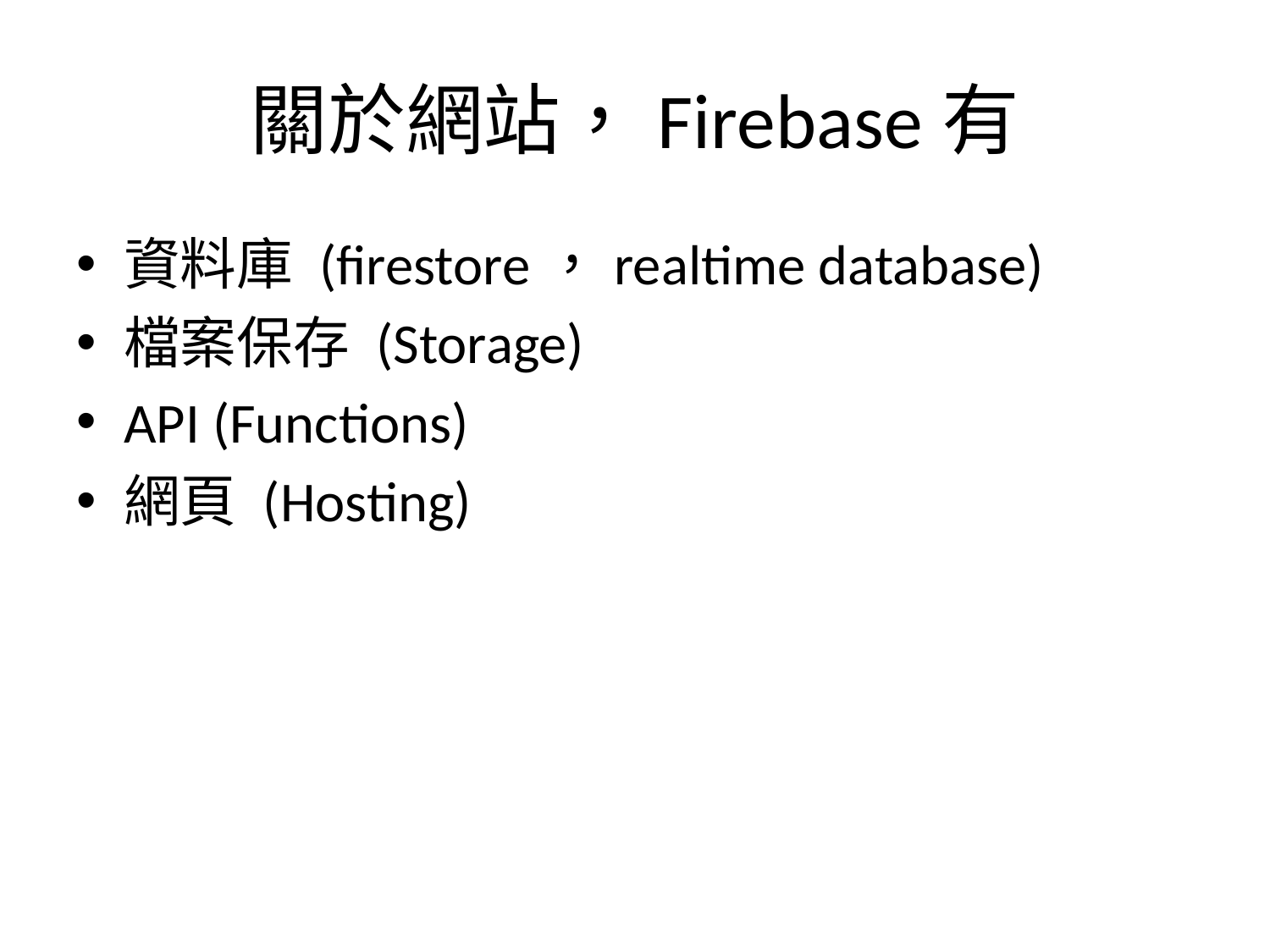

# 關於網站，Firebase有
資料庫 (firestore，realtime database)
檔案保存 (Storage)
API (Functions)
網頁 (Hosting)